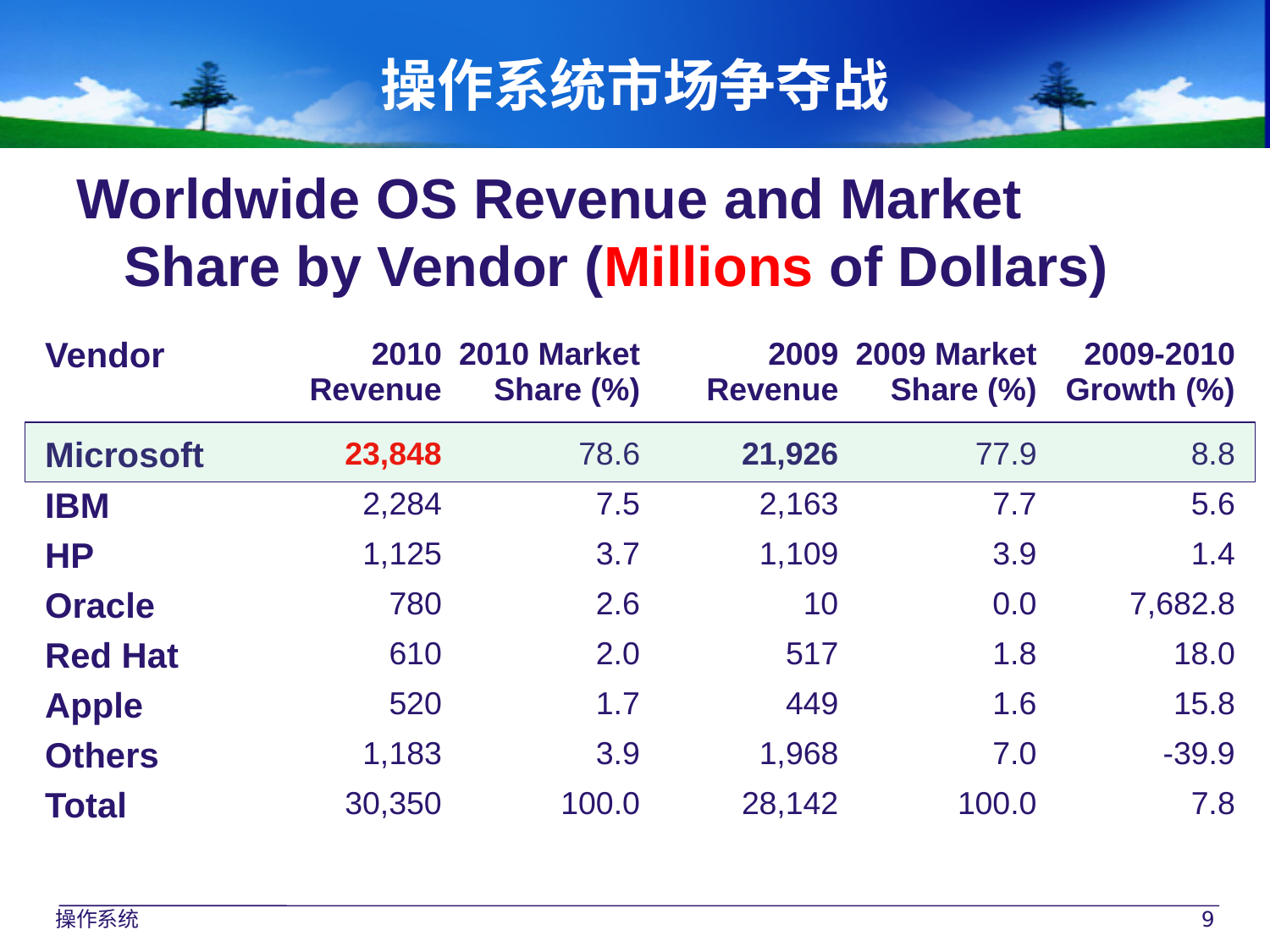

# 操作系统市场争夺战
Worldwide OS Revenue and Market Share by Vendor (Millions of Dollars)
| Vendor | 2010 Revenue | 2010 Market Share (%) | 2009 Revenue | 2009 Market Share (%) | 2009-2010 Growth (%) |
| --- | --- | --- | --- | --- | --- |
| Microsoft | 23,848 | 78.6 | 21,926 | 77.9 | 8.8 |
| IBM | 2,284 | 7.5 | 2,163 | 7.7 | 5.6 |
| HP | 1,125 | 3.7 | 1,109 | 3.9 | 1.4 |
| Oracle | 780 | 2.6 | 10 | 0.0 | 7,682.8 |
| Red Hat | 610 | 2.0 | 517 | 1.8 | 18.0 |
| Apple | 520 | 1.7 | 449 | 1.6 | 15.8 |
| Others | 1,183 | 3.9 | 1,968 | 7.0 | -39.9 |
| Total | 30,350 | 100.0 | 28,142 | 100.0 | 7.8 |

操作系统
9